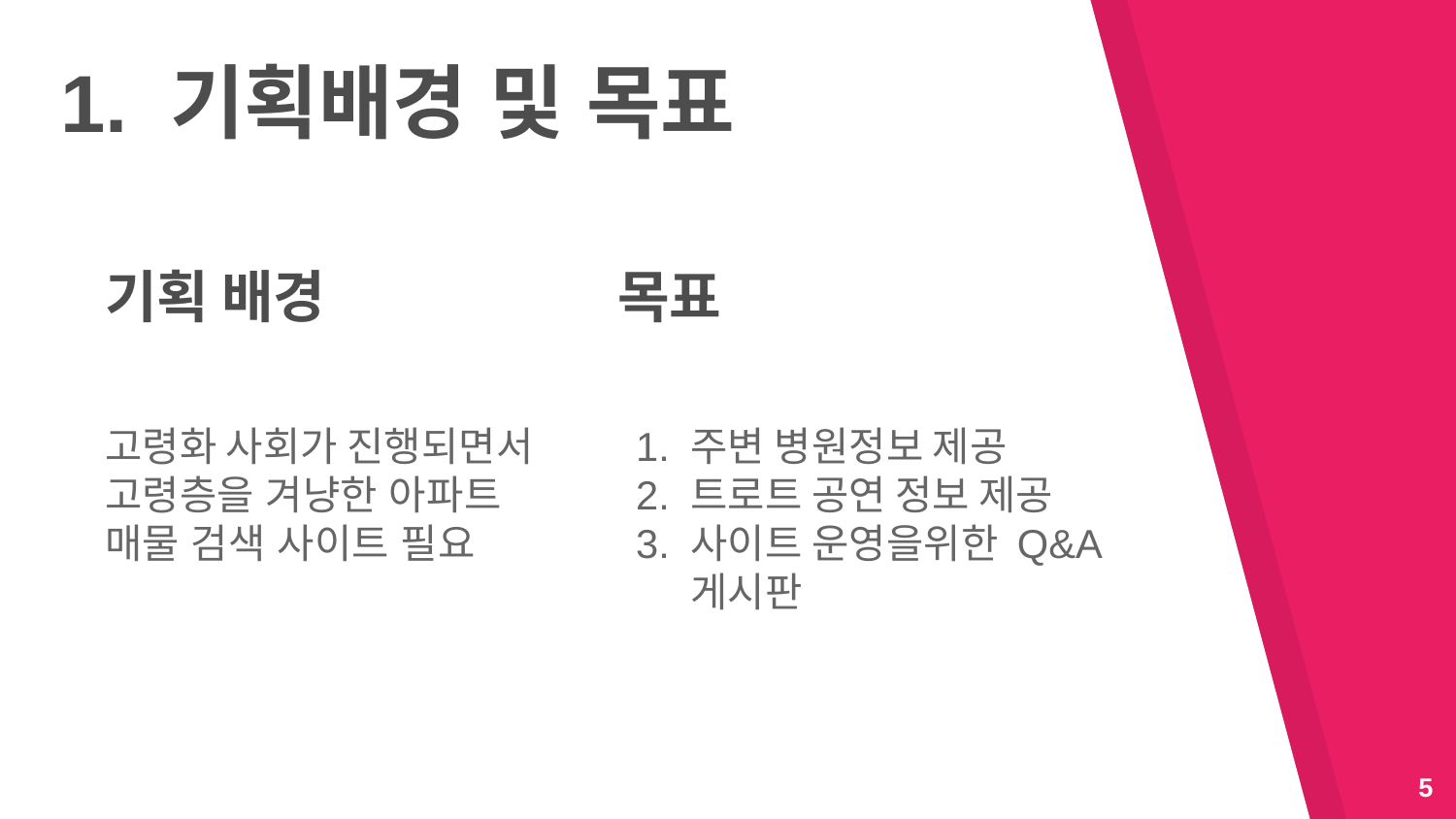

1. 기획배경 및 목표
기획 배경

고령화 사회가 진행되면서 고령층을 겨냥한 아파트 매물 검색 사이트 필요
목표

주변 병원정보 제공
트로트 공연 정보 제공
사이트 운영을위한 Q&A 게시판
5